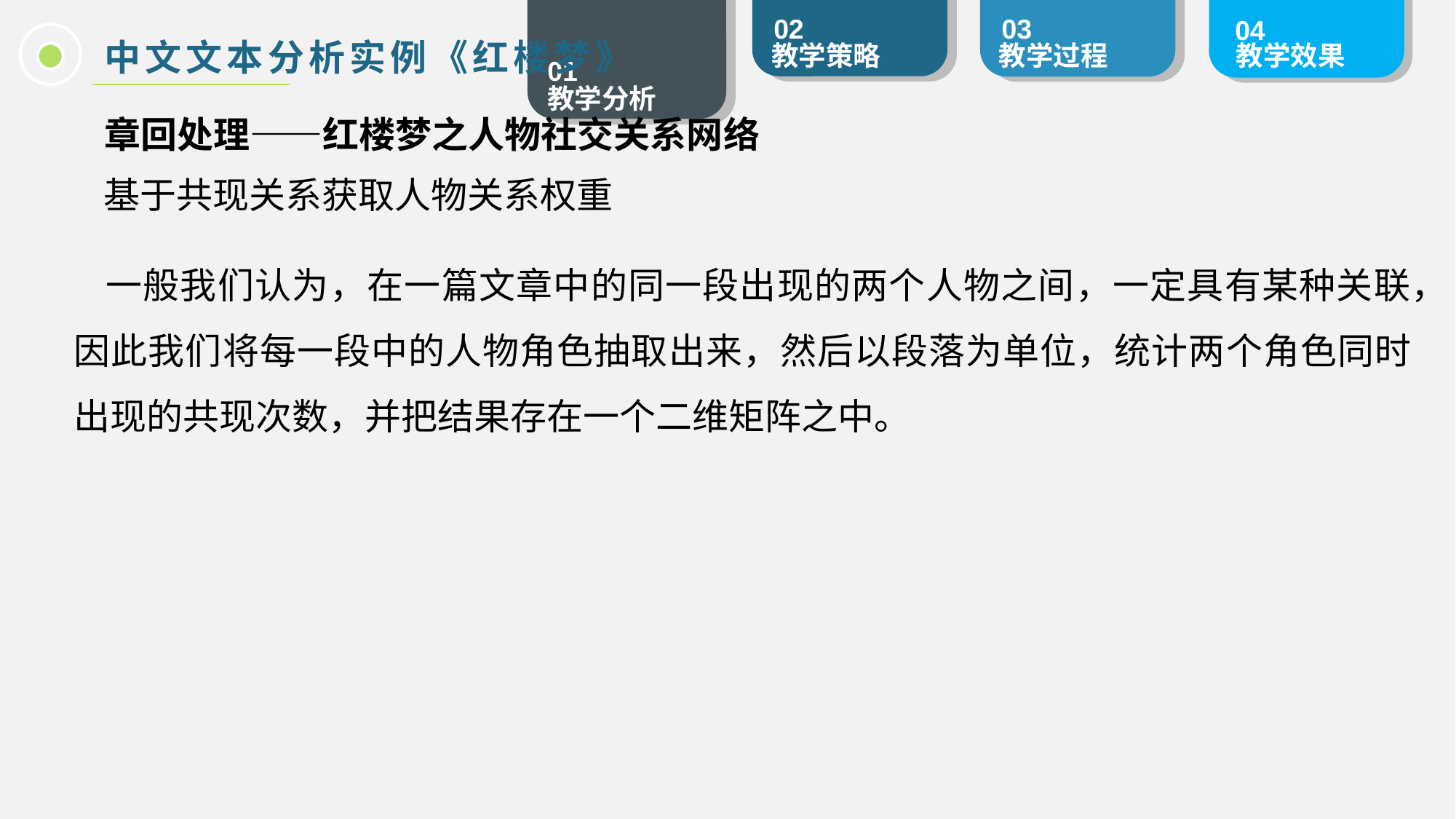

中文文本分析实例《红楼梦》
章回处理——红楼梦之人物社交关系网络
基于共现关系获取人物关系权重
一般我们认为，在一篇文章中的同一段出现的两个人物之间，一定具有某种关联，因此我们将每一段中的人物角色抽取出来，然后以段落为单位，统计两个角色同时出现的共现次数，并把结果存在一个二维矩阵之中。